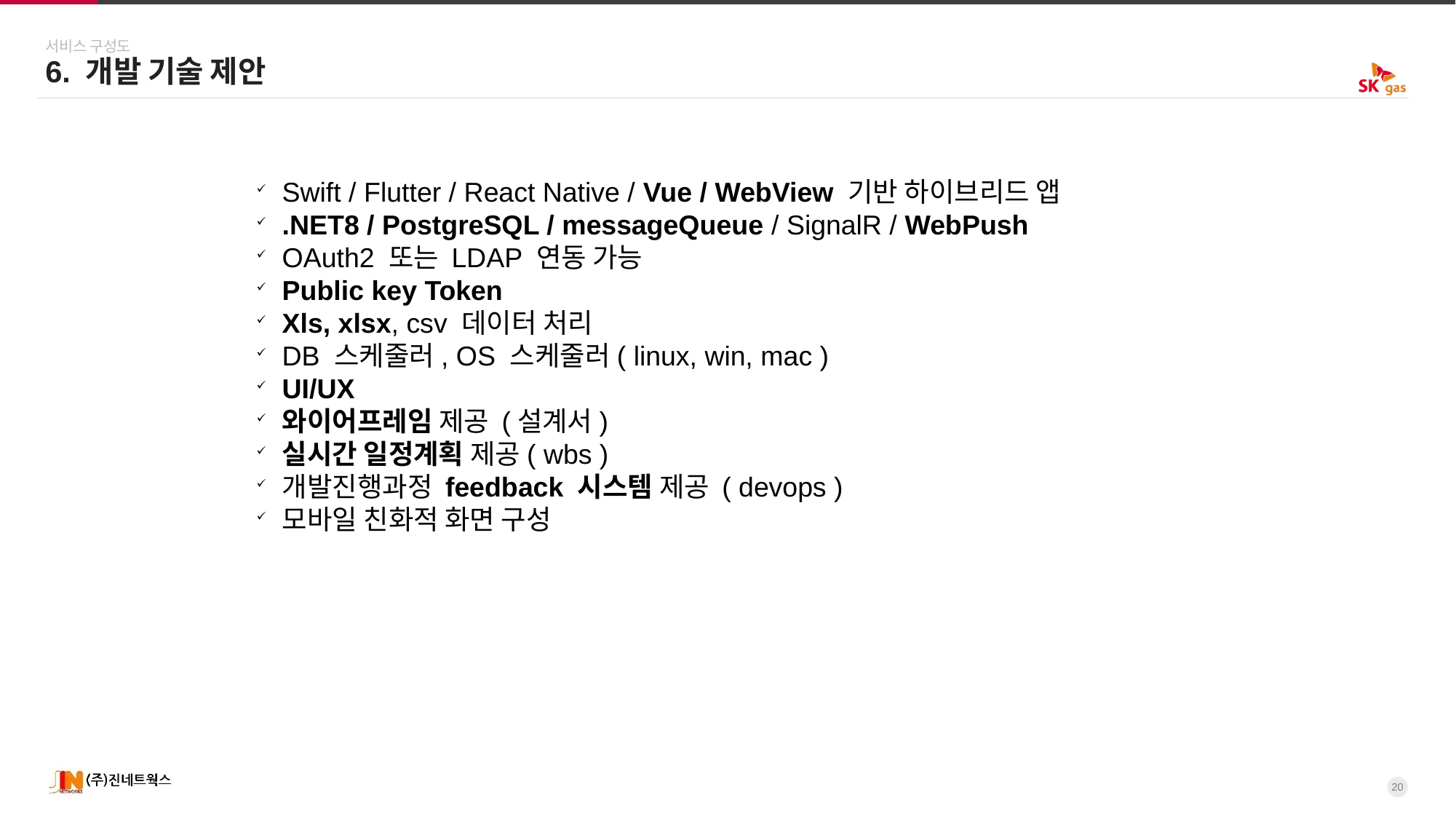

서비스 구성도
6. 개발 기술 제안

Swift / Flutter / React Native / Vue / WebView 기반 하이브리드 앱
.NET8 / PostgreSQL / messageQueue / SignalR / WebPush
OAuth2 또는 LDAP 연동 가능
Public key Token
Xls, xlsx, csv 데이터 처리
DB 스케줄러, OS 스케줄러( linux, win, mac )
UI/UX
와이어프레임 제공 (설계서)
실시간 일정계획 제공( wbs )
개발진행과정 feedback 시스템 제공 ( devops )
모바일 친화적 화면 구성